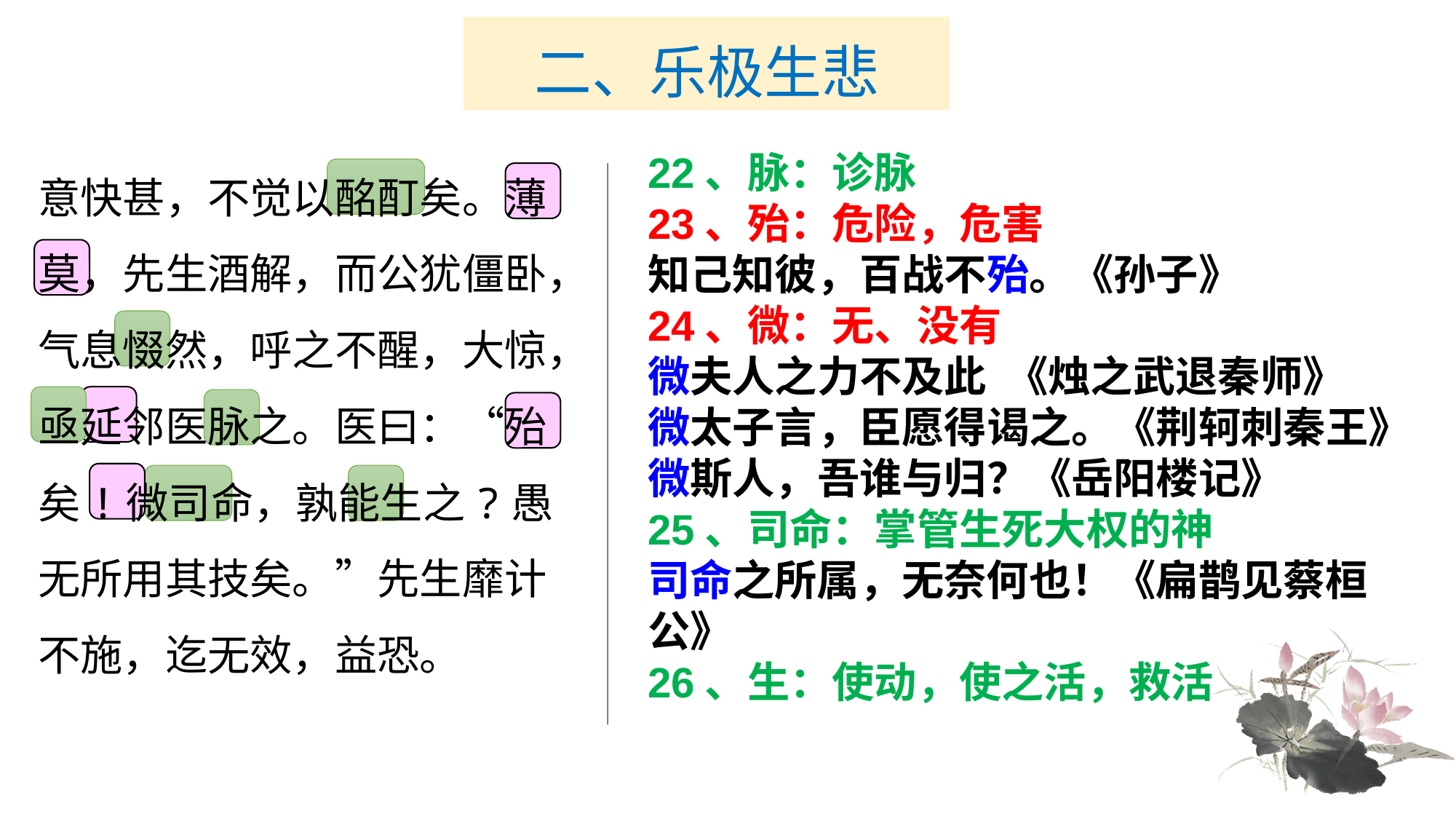

# 二、乐极生悲
意快甚，不觉以酩酊矣。薄莫，先生酒解，而公犹僵卧，气息惙然，呼之不醒，大惊，亟延邻医脉之。医曰：“殆矣!微司命，孰能生之?愚无所用其技矣。”先生靡计不施，迄无效，益恐。
22、脉：诊脉
23、殆：危险，危害
知己知彼，百战不殆。《孙子》
24、微：无、没有
微夫人之力不及此  《烛之武退秦师》
微太子言，臣愿得谒之。《荆轲刺秦王》
微斯人，吾谁与归？《岳阳楼记》
25、司命：掌管生死大权的神
司命之所属，无奈何也！《扁鹊见蔡桓公》
26、生：使动，使之活，救活